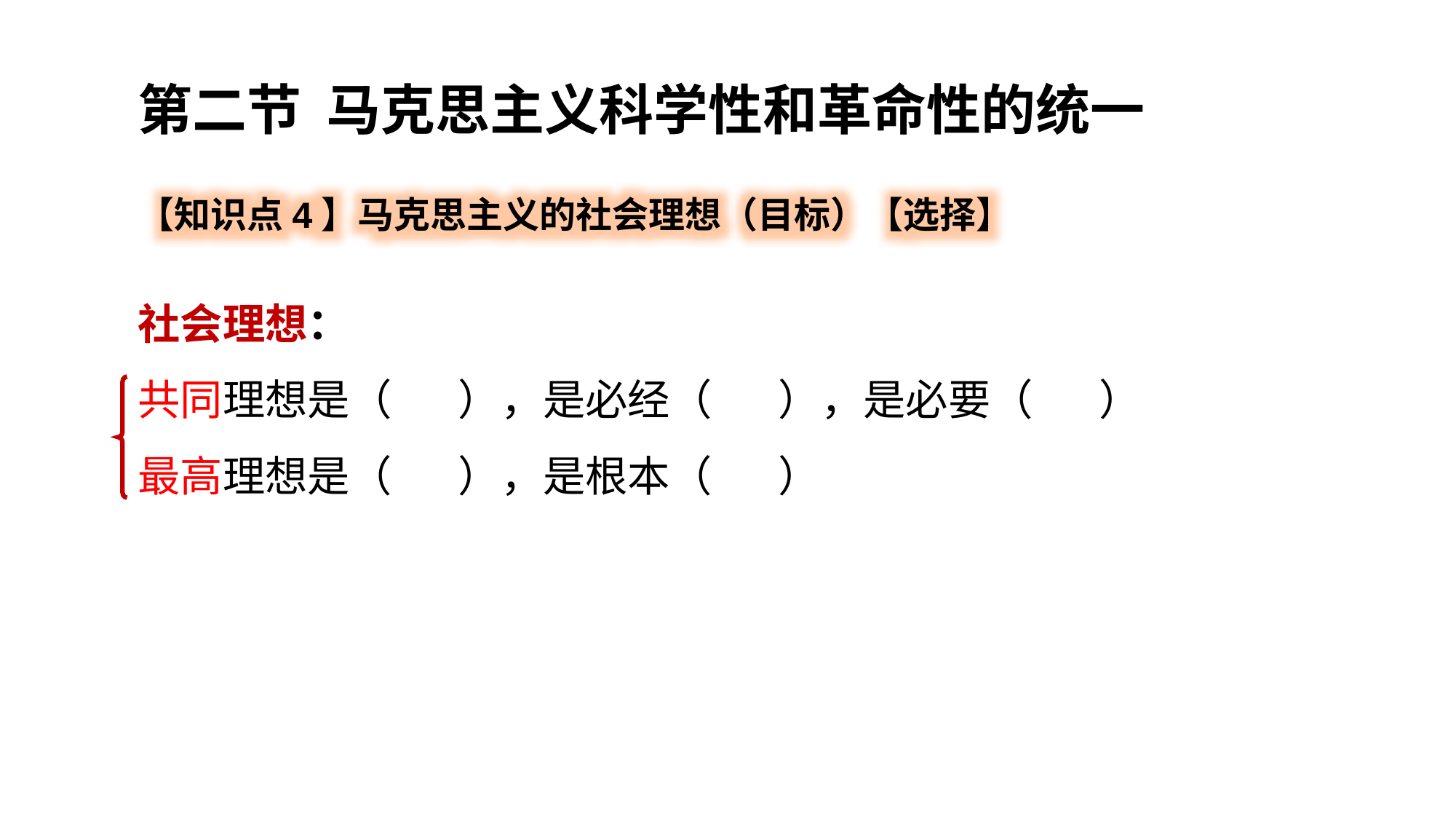

第二节  马克思主义科学性和革命性的统一
【知识点4】马克思主义的社会理想（目标）【选择】
社会理想：
共同理想是（       ），是必经（       ），是必要（       ）
最高理想是（       ），是根本（       ）